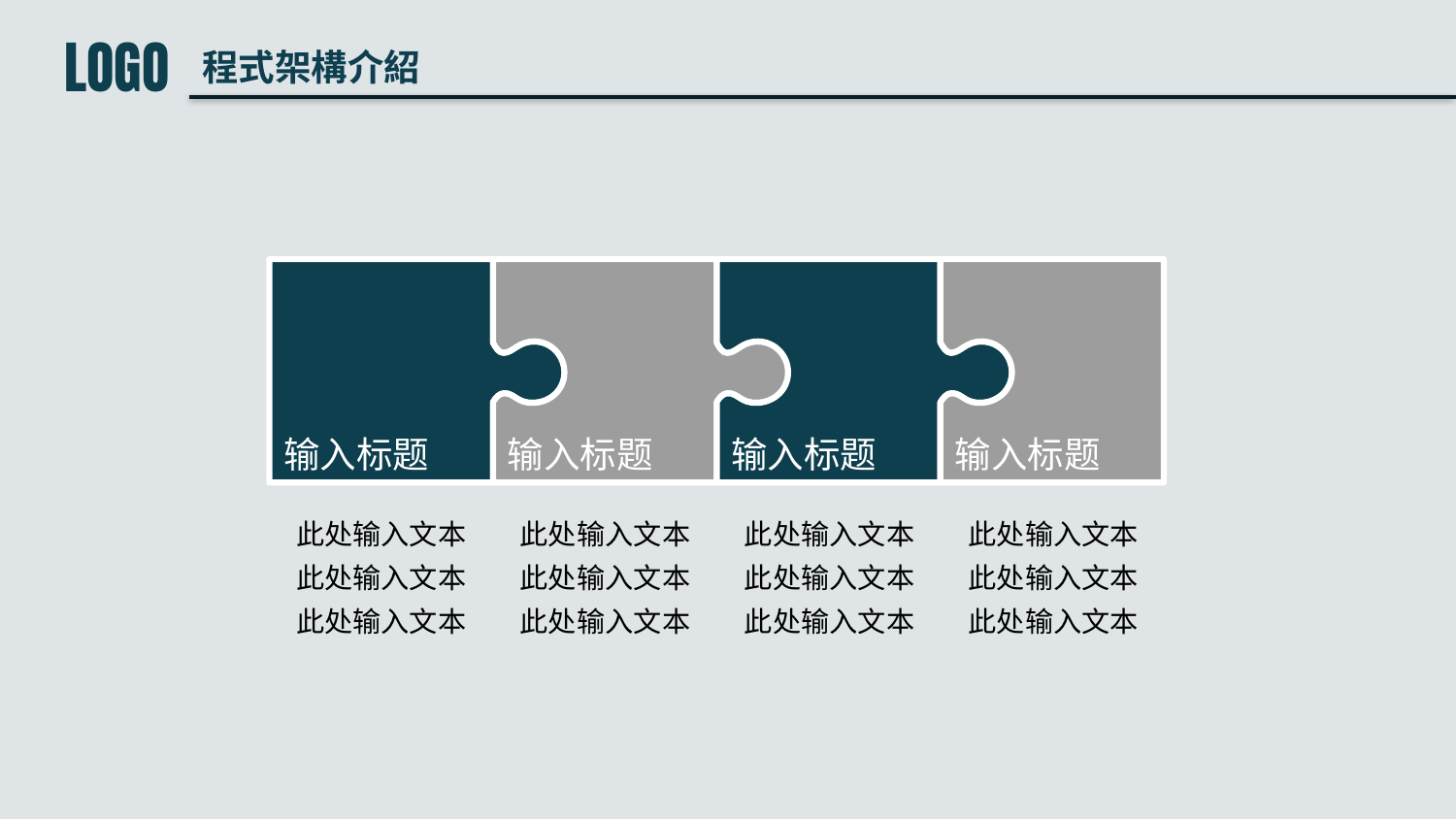

输入标题
输入标题
输入标题
输入标题
此处输入文本
此处输入文本
此处输入文本
此处输入文本
此处输入文本
此处输入文本
此处输入文本
此处输入文本
此处输入文本
此处输入文本
此处输入文本
此处输入文本